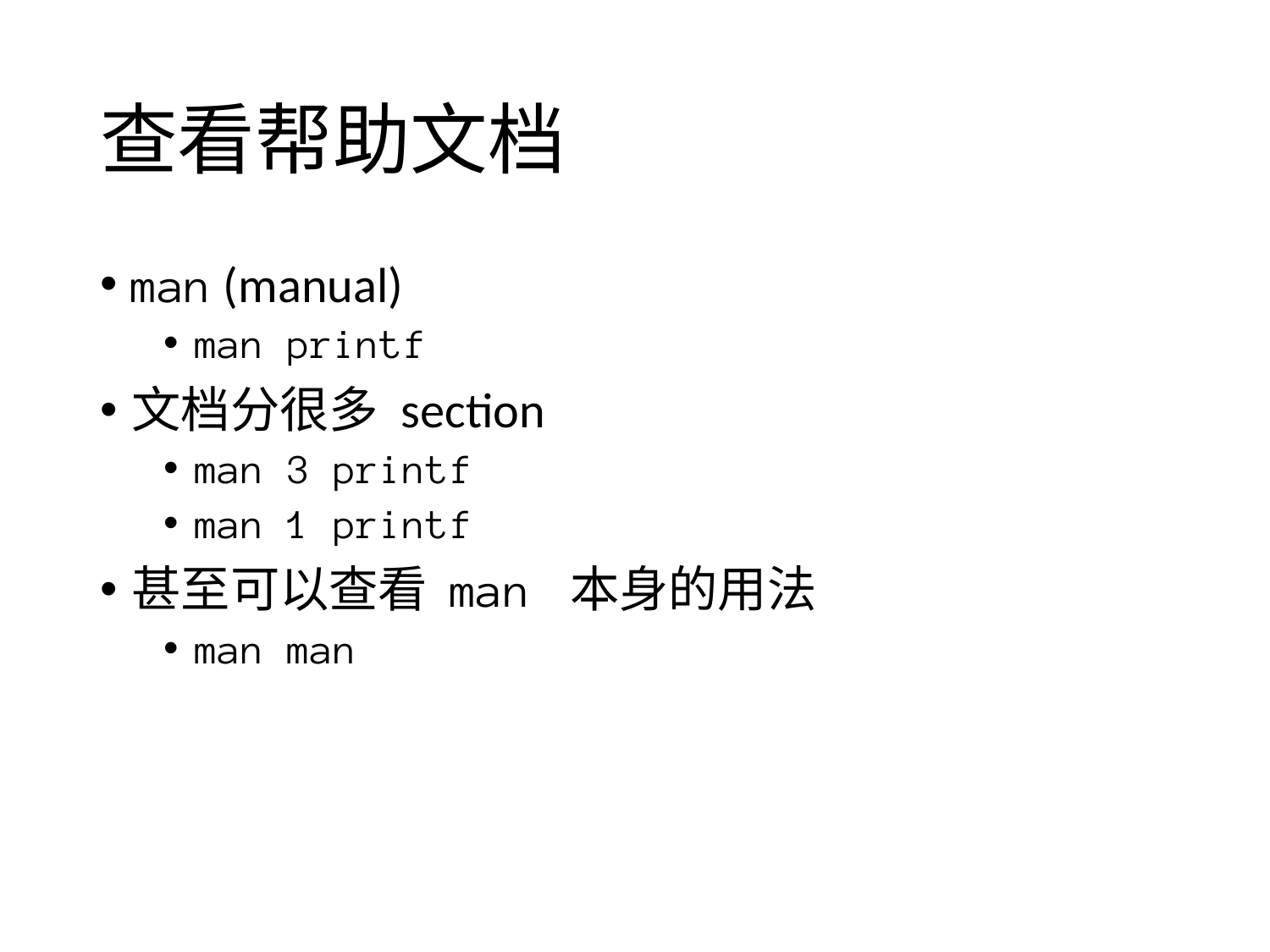

# 查看帮助文档
man (manual)
man printf
文档分很多 section
man 3 printf
man 1 printf
甚至可以查看 man 本身的用法
man man